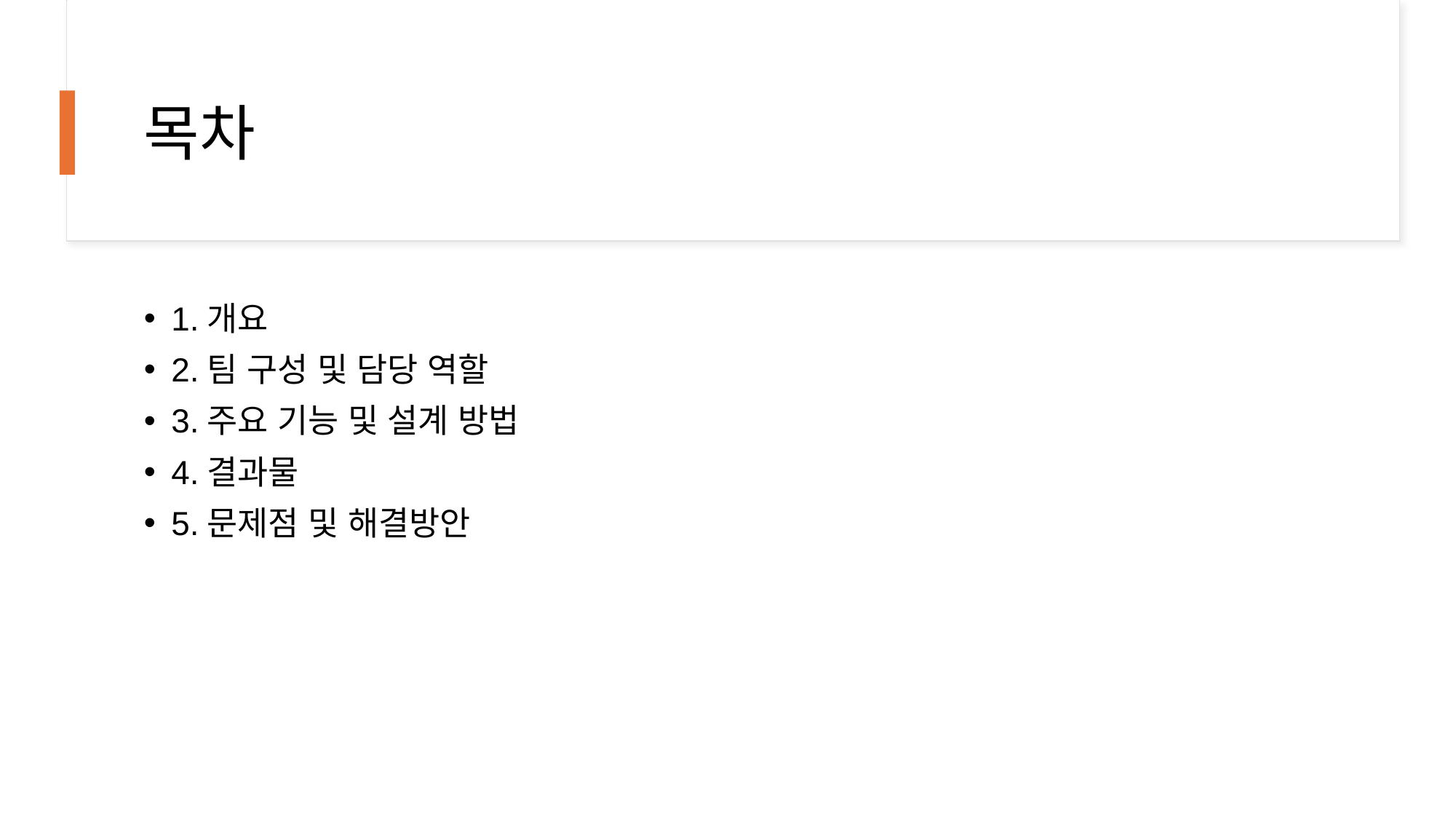

# 목차

1.개요
2.팀 구성 및 담당 역할
3.주요 기능 및 설계 방법
4.결과물
5.문제점 및 해결방안